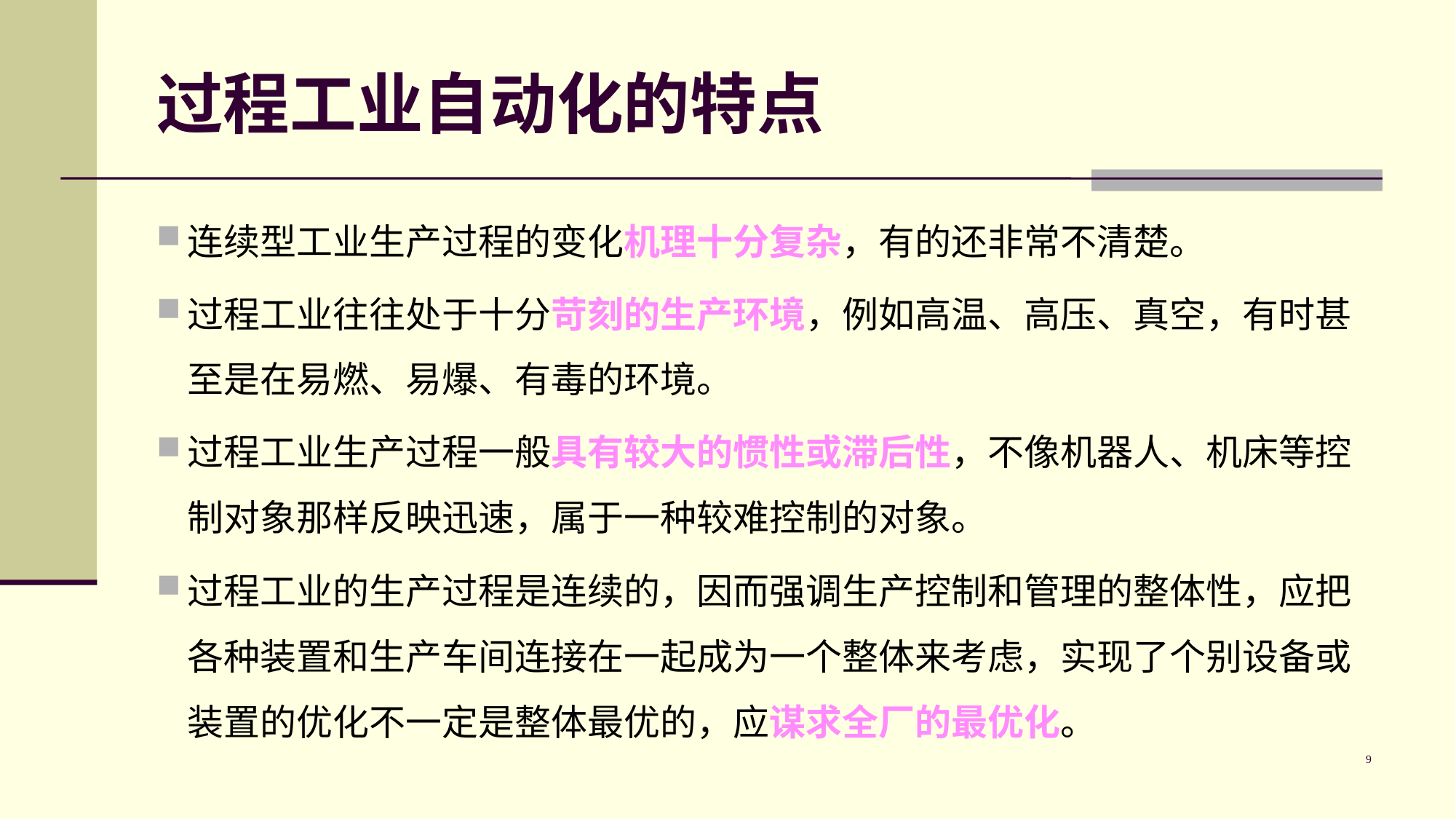

# 过程工业自动化的特点
连续型工业生产过程的变化机理十分复杂，有的还非常不清楚。
过程工业往往处于十分苛刻的生产环境，例如高温、高压、真空，有时甚至是在易燃、易爆、有毒的环境。
过程工业生产过程一般具有较大的惯性或滞后性，不像机器人、机床等控制对象那样反映迅速，属于一种较难控制的对象。
过程工业的生产过程是连续的，因而强调生产控制和管理的整体性，应把各种装置和生产车间连接在一起成为一个整体来考虑，实现了个别设备或装置的优化不一定是整体最优的，应谋求全厂的最优化。
9